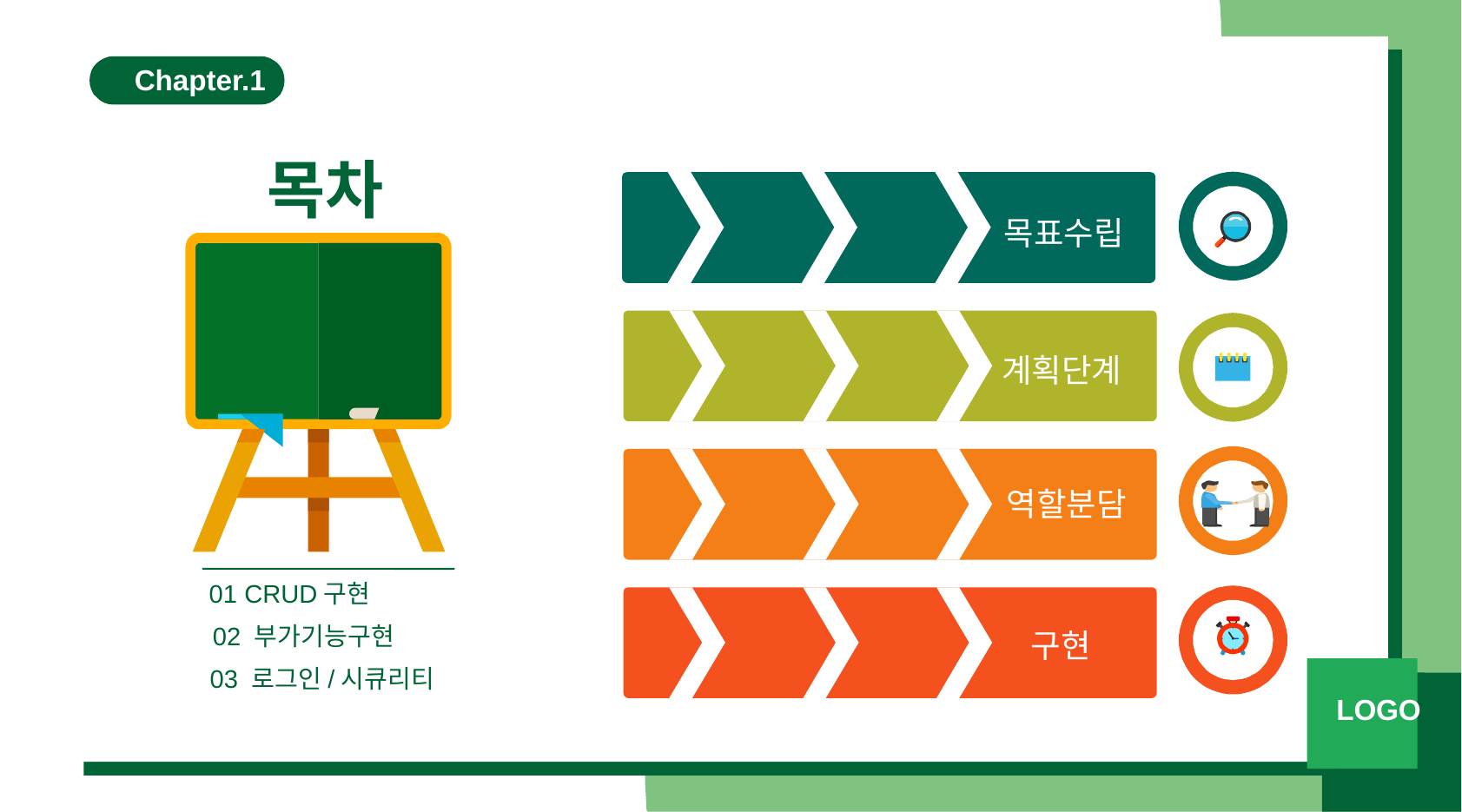

Chapter.1
목차

목표수립

계획단계

역할분담

01 CRUD구현

구현
02 부가기능구현

03 로그인/시큐리티

LOGO